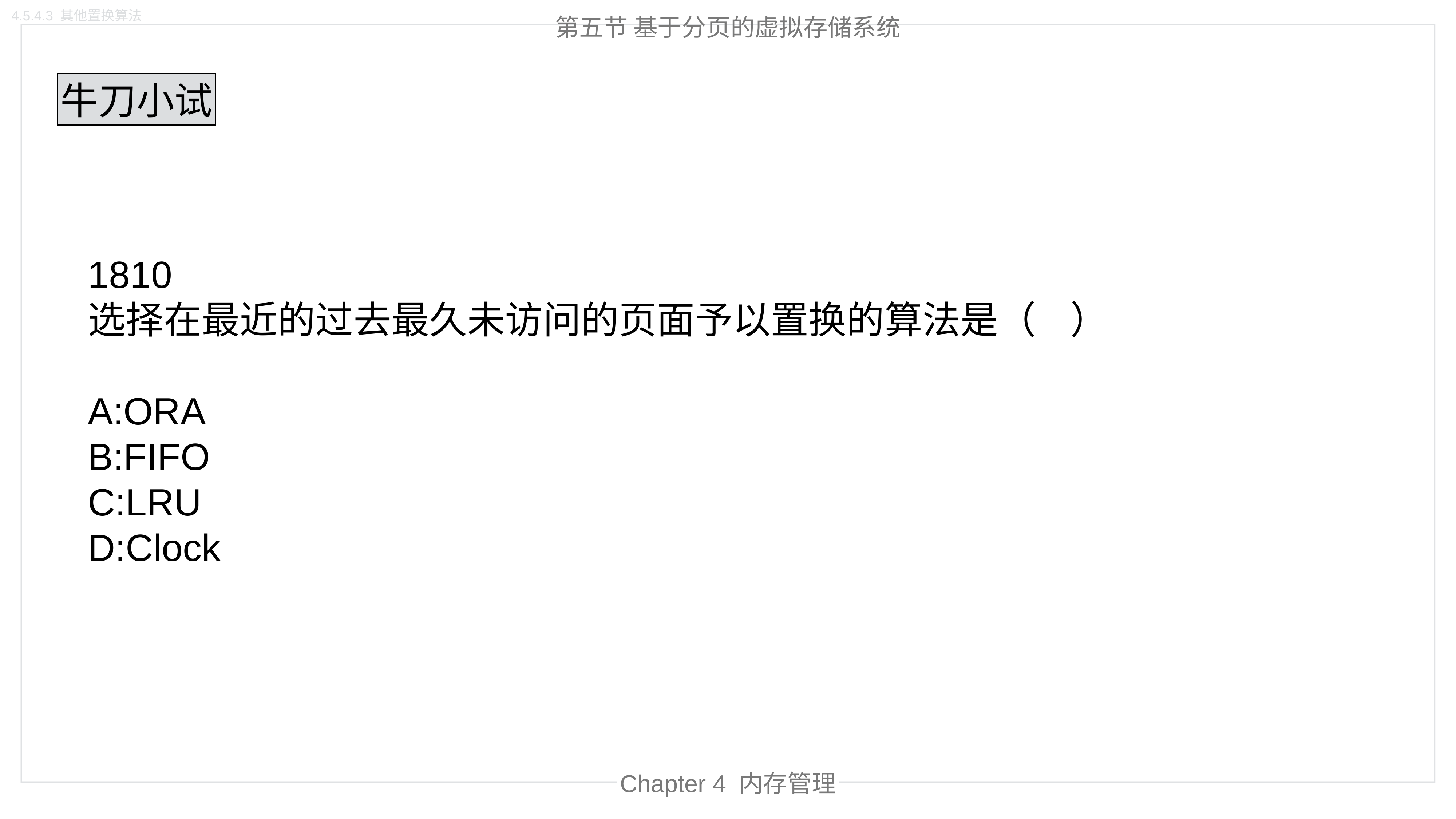

4.5.4.3 其他置换算法
第五节 基于分页的虚拟存储系统

牛刀小试
1810
选择在最近的过去最久未访问的页面予以置换的算法是（    ）

A:ORA
B:FIFO
C:LRU
D:Clock
Chapter 4 内存管理